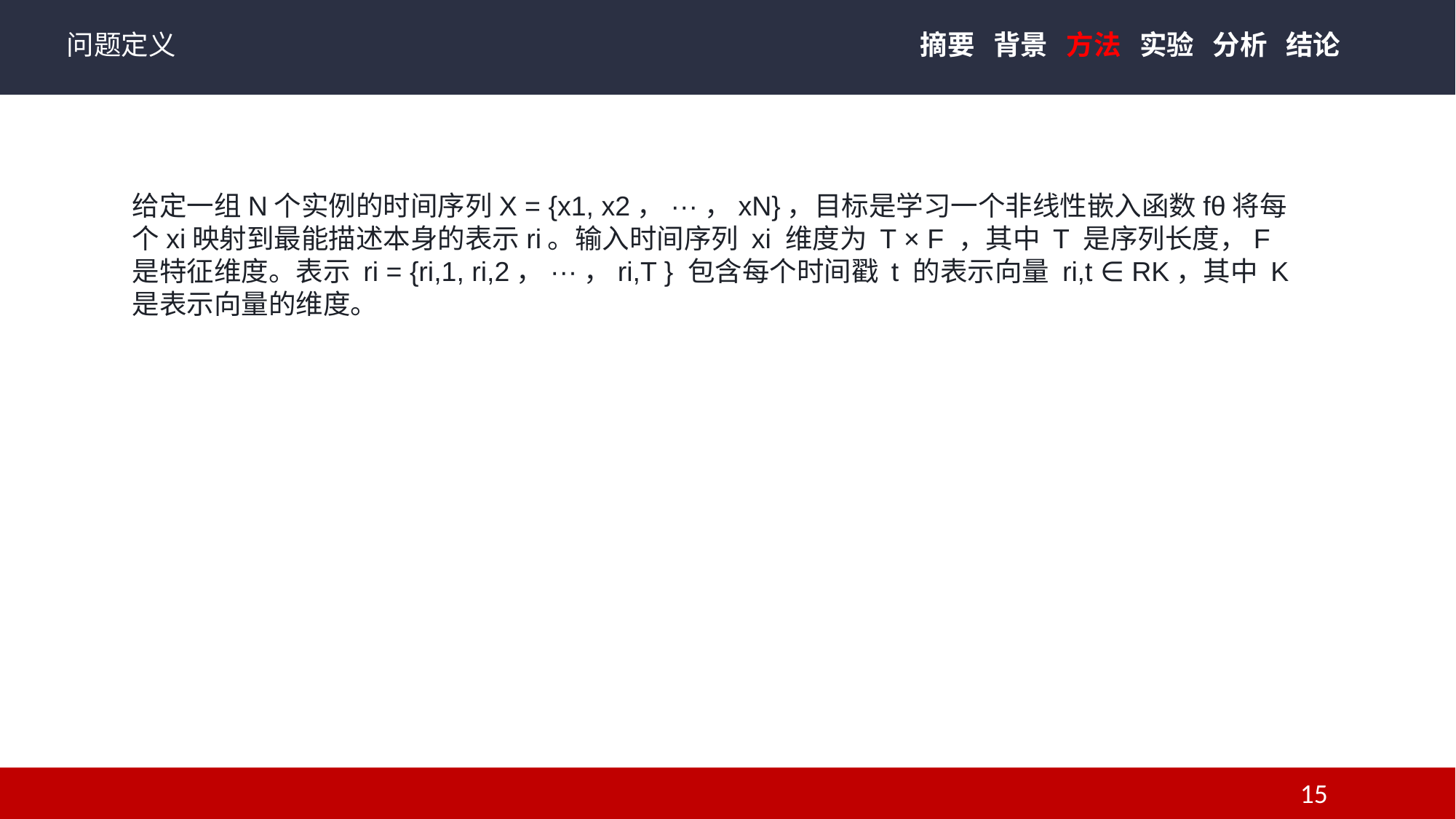

问题定义
摘要   背景   方法   实验   分析   结论
给定一组N个实例的时间序列X = {x1, x2，···，xN}，目标是学习一个非线性嵌入函数fθ将每个xi映射到最能描述本身的表示ri。输入时间序列 xi 维度为 T × F ，其中 T 是序列长度，F 是特征维度。表示 ri = {ri,1, ri,2，···，ri,T } 包含每个时间戳 t 的表示向量 ri,t ∈ RK，其中 K 是表示向量的维度。
15